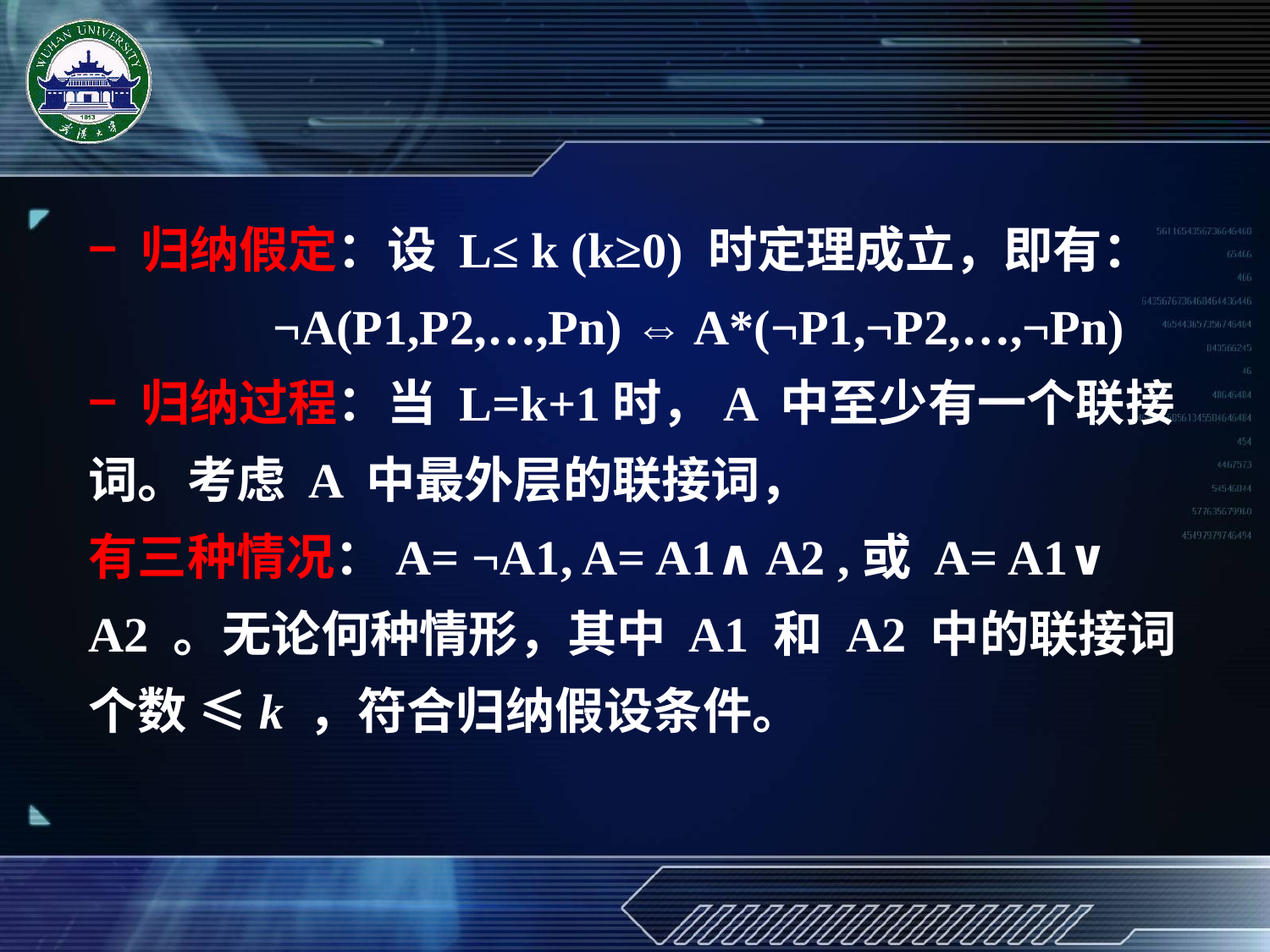

− 归纳假定：设 L≤ k (k≥0) 时定理成立，即有：
               ¬A(P1,P2,…,Pn) ⇔ A*(¬P1,¬P2,…,¬Pn)
− 归纳过程：当 L=k+1时，A 中至少有一个联接词。考虑 A 中最外层的联接词，
有三种情况：A= ¬A1, A= A1∧ A2 ,或 A= A1∨ A2 。无论何种情形，其中 A1 和 A2 中的联接词个数 ≤k ，符合归纳假设条件。